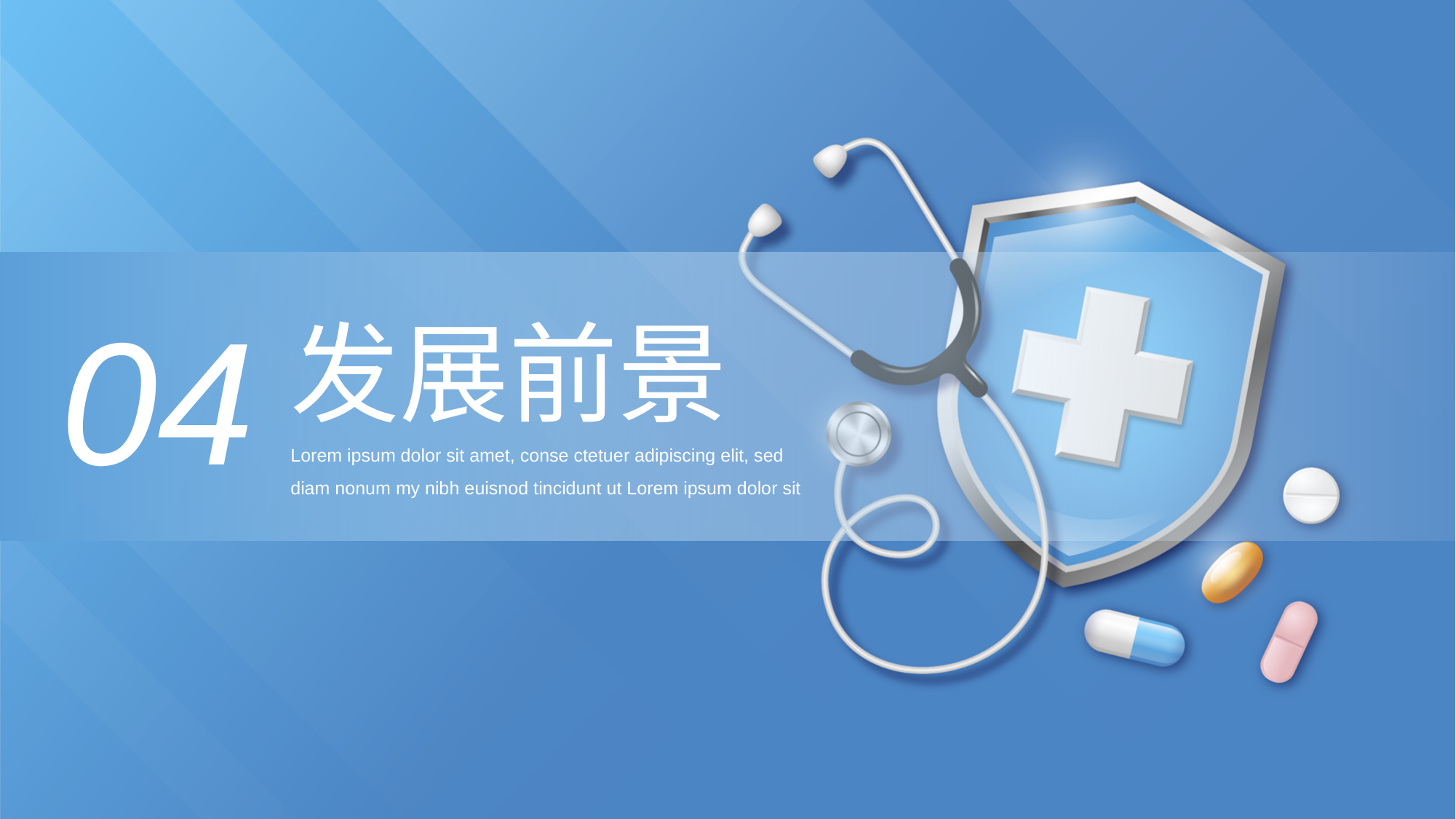

04
发展前景
Lorem ipsum dolor sit amet, conse ctetuer adipiscing elit, sed diam nonum my nibh euisnod tincidunt ut Lorem ipsum dolor sit